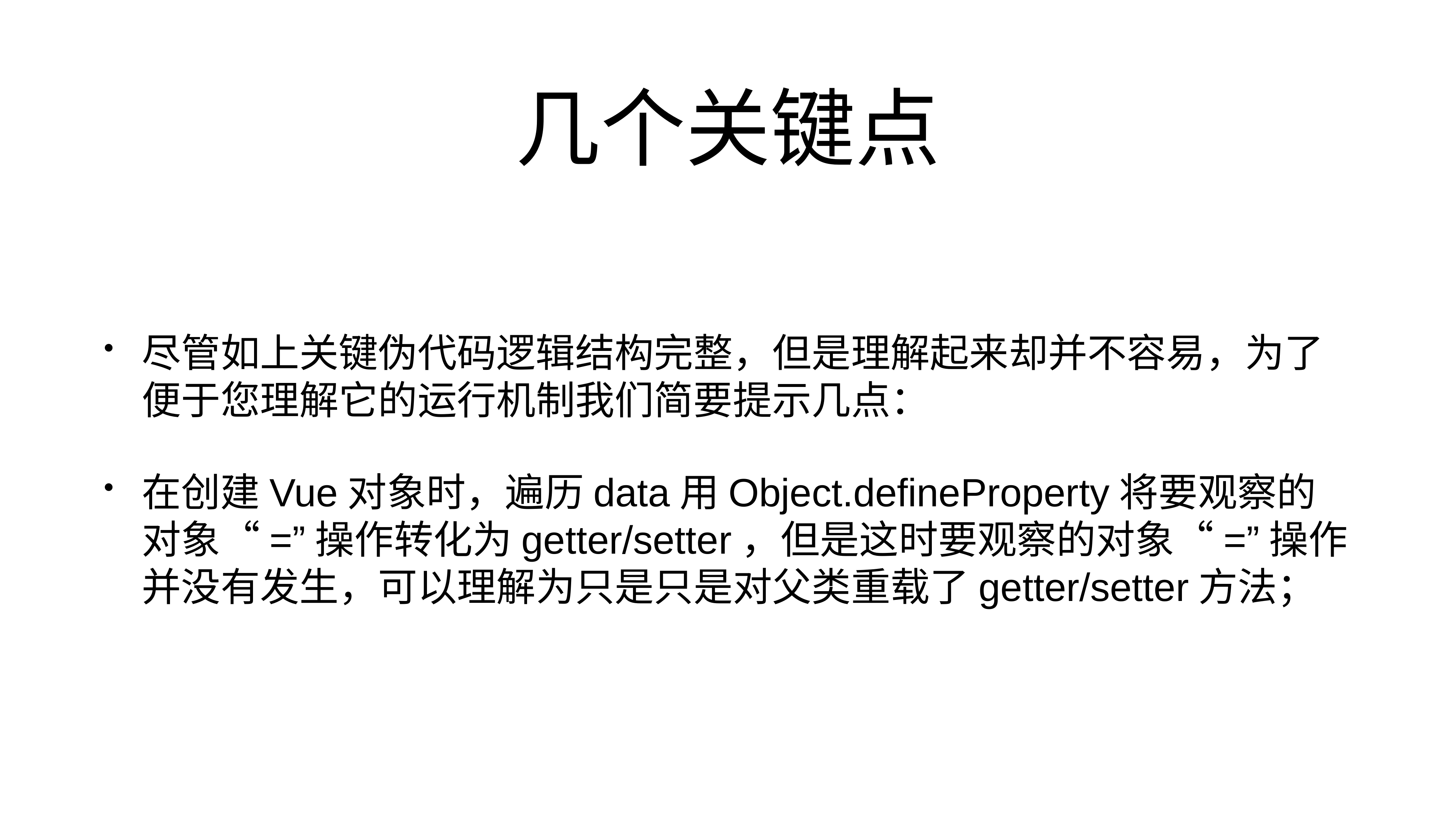

# 几个关键点
尽管如上关键伪代码逻辑结构完整，但是理解起来却并不容易，为了便于您理解它的运行机制我们简要提示几点：
在创建Vue对象时，遍历data用Object.defineProperty将要观察的对象“=”操作转化为getter/setter，但是这时要观察的对象“=”操作并没有发生，可以理解为只是只是对父类重载了getter/setter方法；